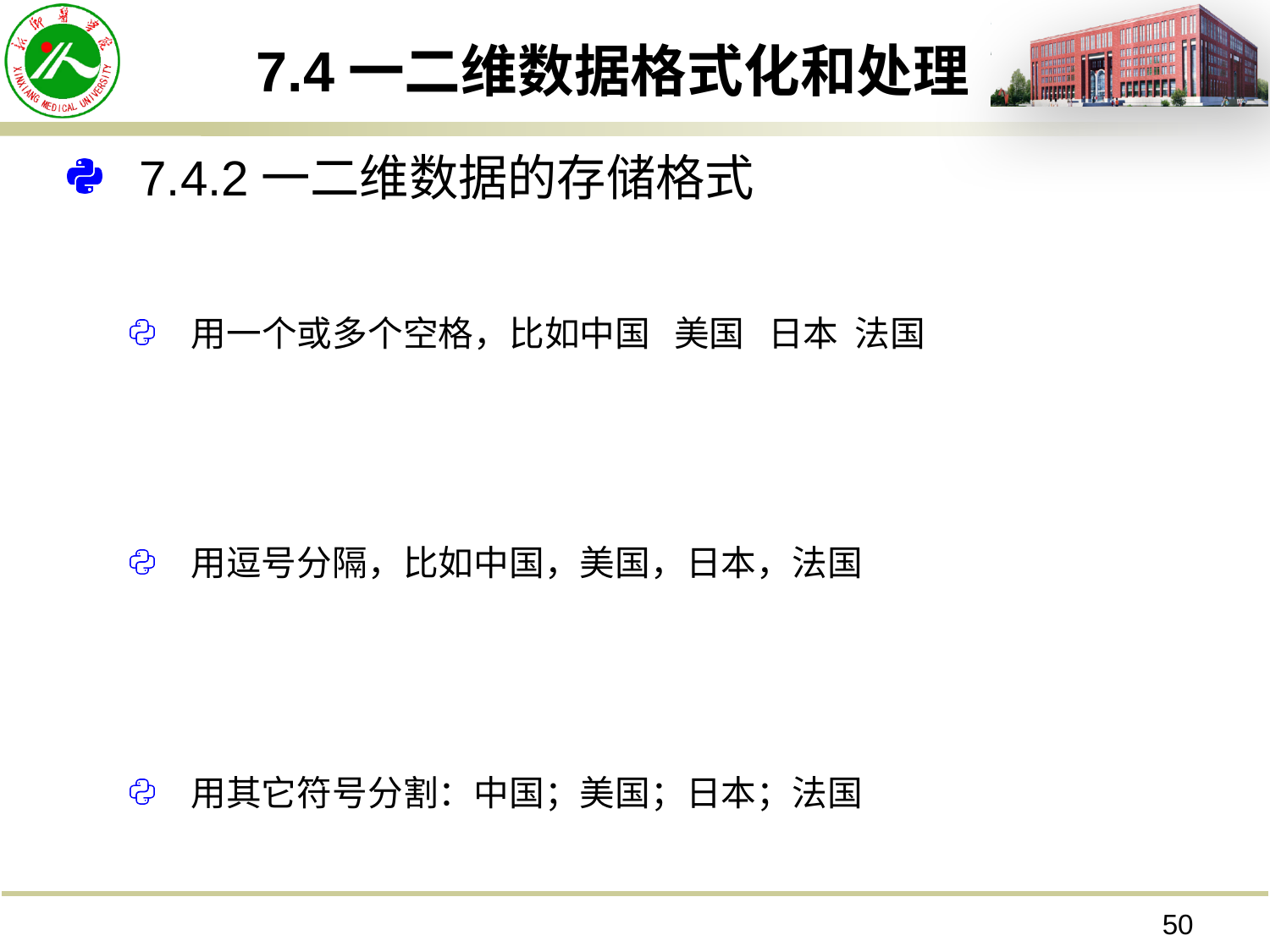

# 7.4一二维数据格式化和处理
7.4.2一二维数据的存储格式

用一个或多个空格，比如中国   美国   日本  法国

用逗号分隔，比如中国，美国，日本，法国

用其它符号分割：中国；美国；日本；法国

50